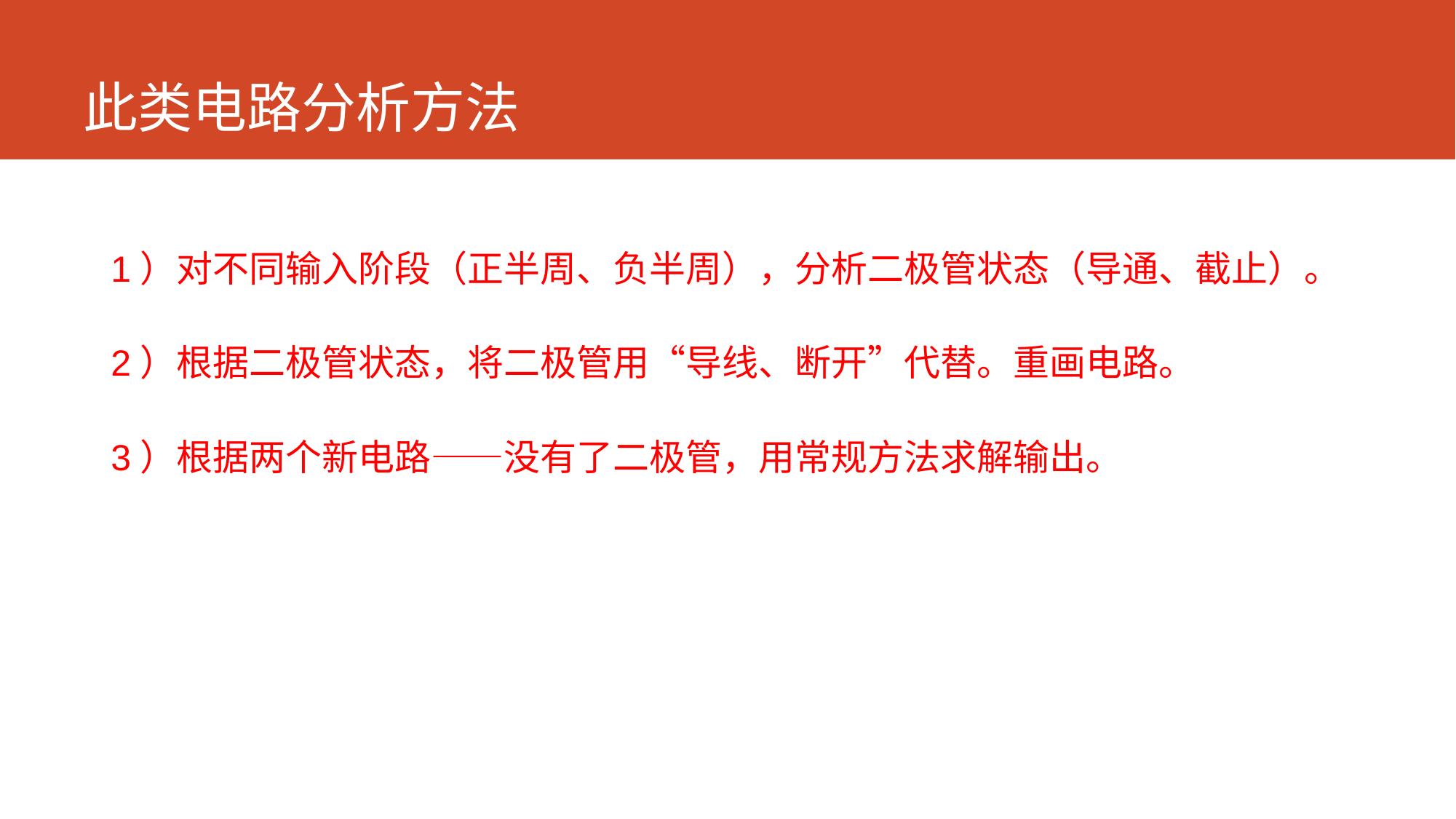

# 此类电路分析方法
1）对不同输入阶段（正半周、负半周），分析二极管状态（导通、截止）。
2）根据二极管状态，将二极管用“导线、断开”代替。重画电路。
3）根据两个新电路——没有了二极管，用常规方法求解输出。